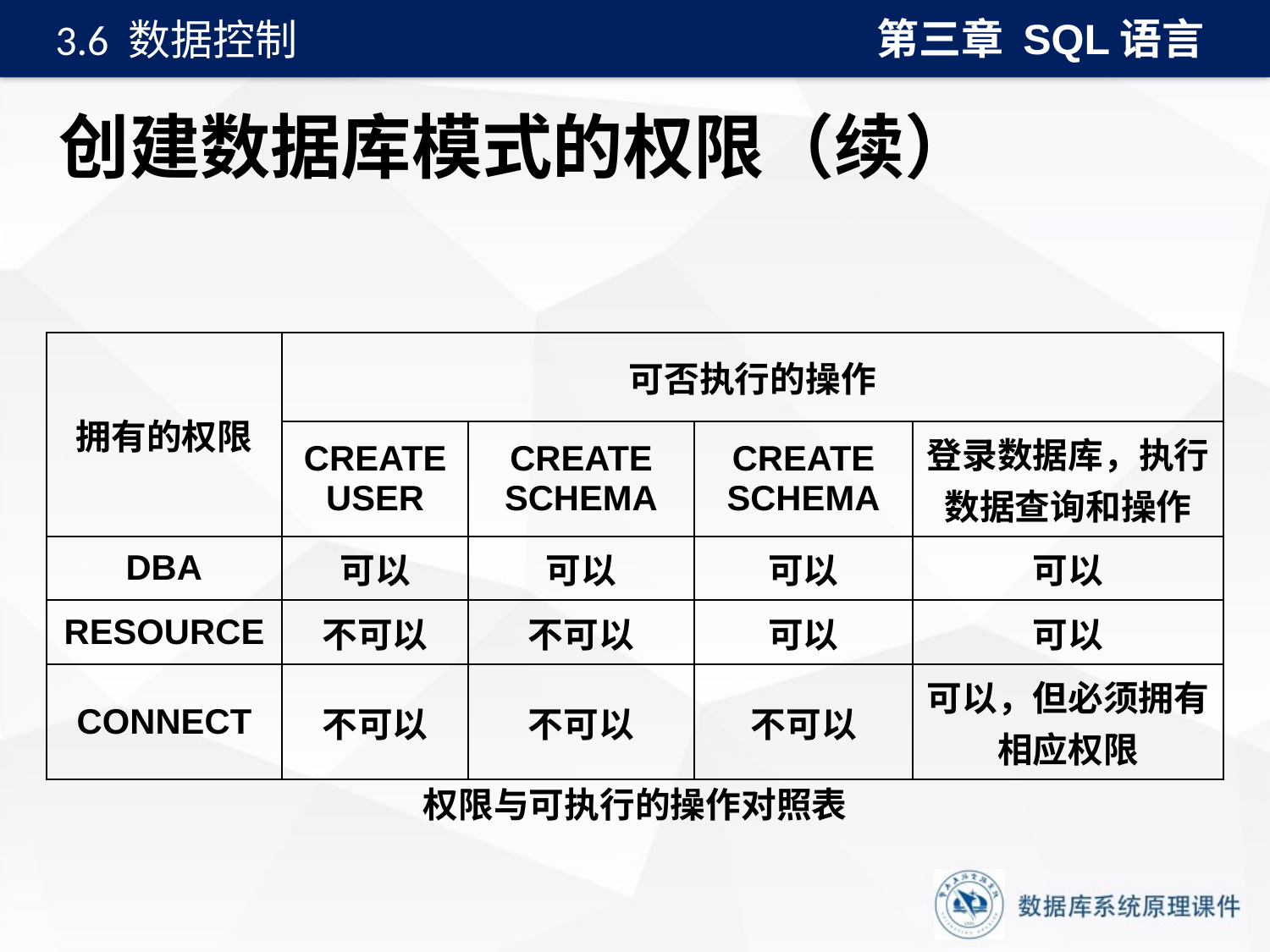

第三章 SQL语言
3.6 数据控制
# 创建数据库模式的权限（续）

权限与可执行的操作对照表
| 拥有的权限 | 可否执行的操作 |  |  |  |
| --- | --- | --- | --- | --- |
|  | CREATE USER | CREATE SCHEMA | CREATE SCHEMA | 登录数据库，执行数据查询和操作 |
| DBA | 可以 | 可以 | 可以 | 可以 |
| RESOURCE | 不可以 | 不可以 | 可以 | 可以 |
| CONNECT | 不可以 | 不可以 | 不可以 | 可以，但必须拥有相应权限 |